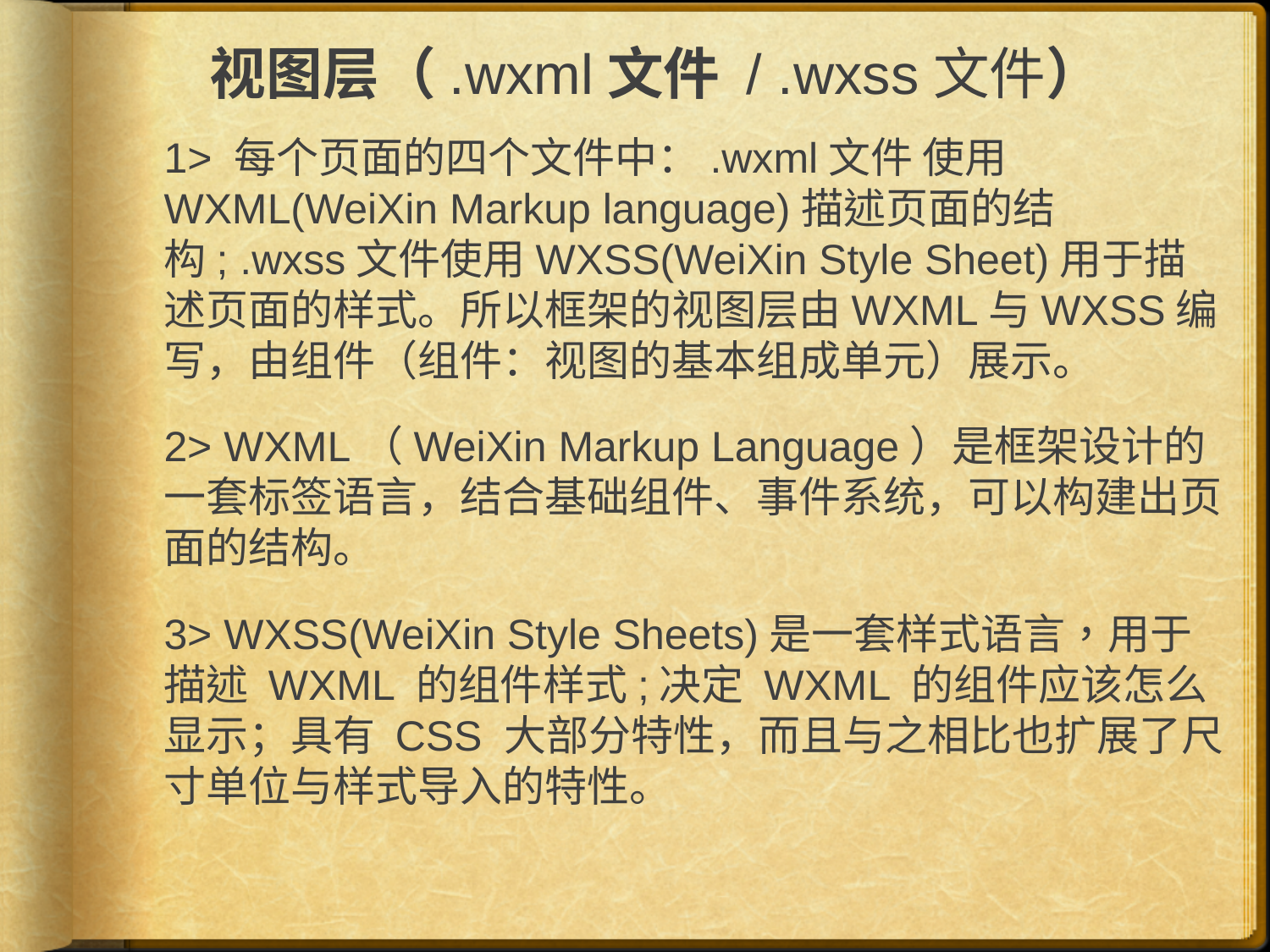

# 视图层（.wxml文件 / .wxss文件）
1> 每个页面的四个文件中：.wxml文件 使用WXML(WeiXin Markup language)描述页面的结构; .wxss文件使用WXSS(WeiXin Style Sheet)用于描述页面的样式。所以框架的视图层由WXML与WXSS编写，由组件（组件：视图的基本组成单元）展示。
2> WXML（WeiXin Markup Language）是框架设计的一套标签语言，结合基础组件、事件系统，可以构建出页面的结构。
3> WXSS(WeiXin Style Sheets)是一套样式语言，用于描述 WXML 的组件样式;决定 WXML 的组件应该怎么显示；具有 CSS 大部分特性，而且与之相比也扩展了尺寸单位与样式导入的特性。